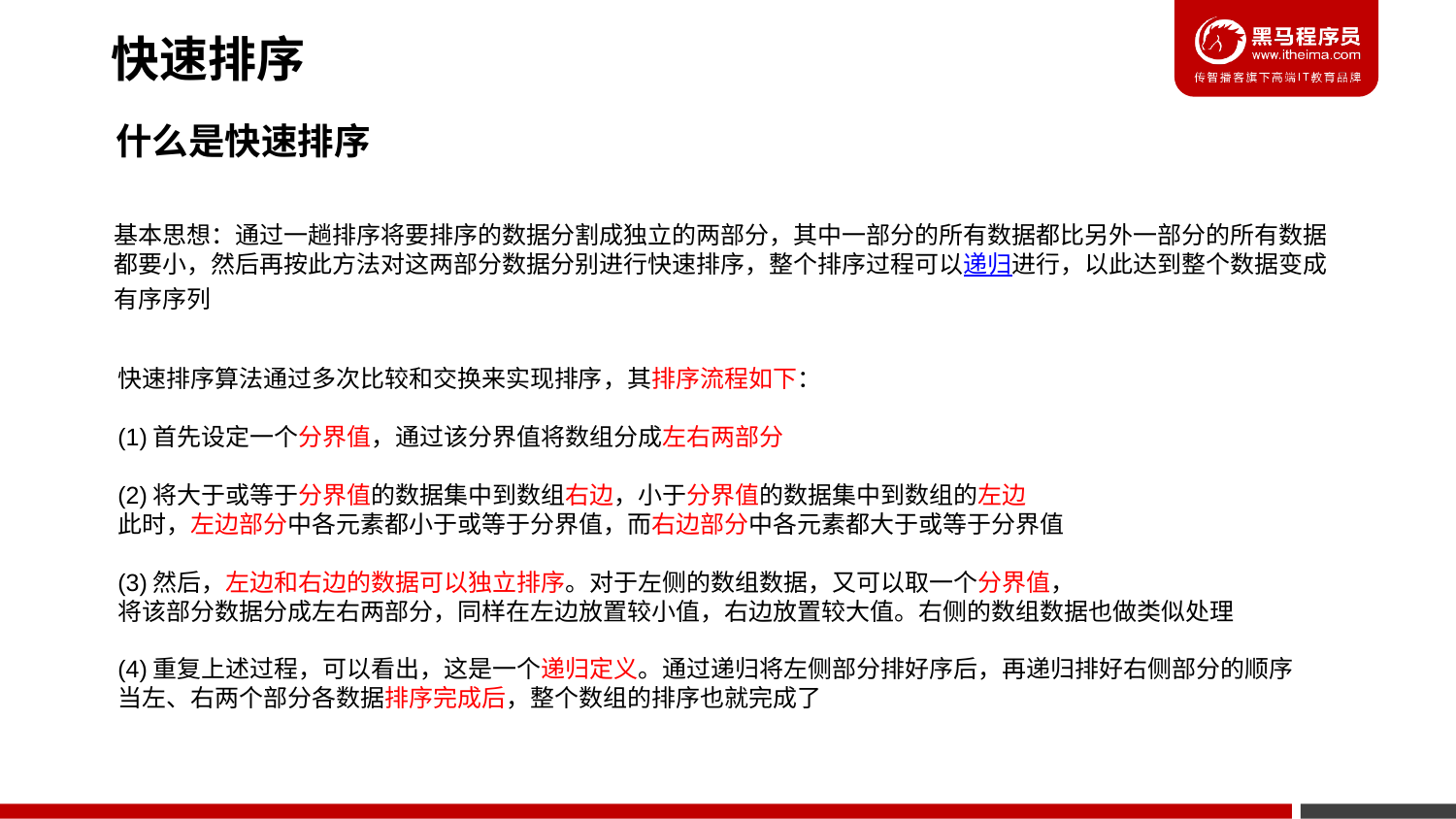

快速排序
什么是快速排序
基本思想：通过一趟排序将要排序的数据分割成独立的两部分，其中一部分的所有数据都比另外一部分的所有数据都要小，然后再按此方法对这两部分数据分别进行快速排序，整个排序过程可以递归进行，以此达到整个数据变成有序序列
快速排序算法通过多次比较和交换来实现排序，其排序流程如下：

(1)首先设定一个分界值，通过该分界值将数组分成左右两部分

(2)将大于或等于分界值的数据集中到数组右边，小于分界值的数据集中到数组的左边
此时，左边部分中各元素都小于或等于分界值，而右边部分中各元素都大于或等于分界值

(3)然后，左边和右边的数据可以独立排序。对于左侧的数组数据，又可以取一个分界值，
将该部分数据分成左右两部分，同样在左边放置较小值，右边放置较大值。右侧的数组数据也做类似处理

(4)重复上述过程，可以看出，这是一个递归定义。通过递归将左侧部分排好序后，再递归排好右侧部分的顺序
当左、右两个部分各数据排序完成后，整个数组的排序也就完成了